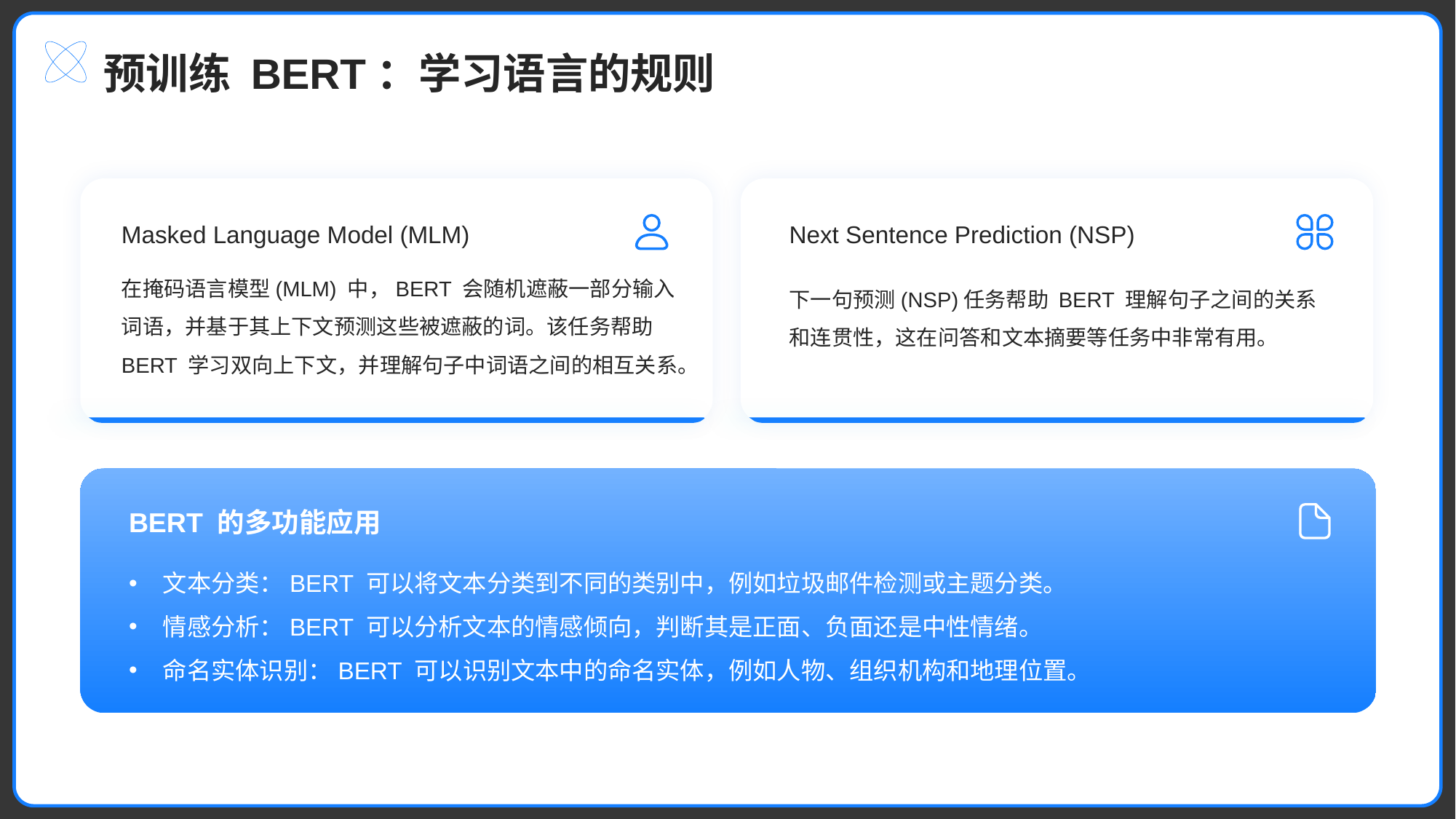

预训练 BERT：学习语言的规则

Masked Language Model (MLM)
Next Sentence Prediction (NSP)

在掩码语言模型(MLM) 中，BERT 会随机遮蔽一部分输入词语，并基于其上下文预测这些被遮蔽的词。该任务帮助 BERT 学习双向上下文，并理解句子中词语之间的相互关系。
下一句预测(NSP)任务帮助 BERT 理解句子之间的关系和连贯性，这在问答和文本摘要等任务中非常有用。

BERT 的多功能应用

文本分类：BERT 可以将文本分类到不同的类别中，例如垃圾邮件检测或主题分类。
情感分析：BERT 可以分析文本的情感倾向，判断其是正面、负面还是中性情绪。
命名实体识别：BERT 可以识别文本中的命名实体，例如人物、组织机构和地理位置。